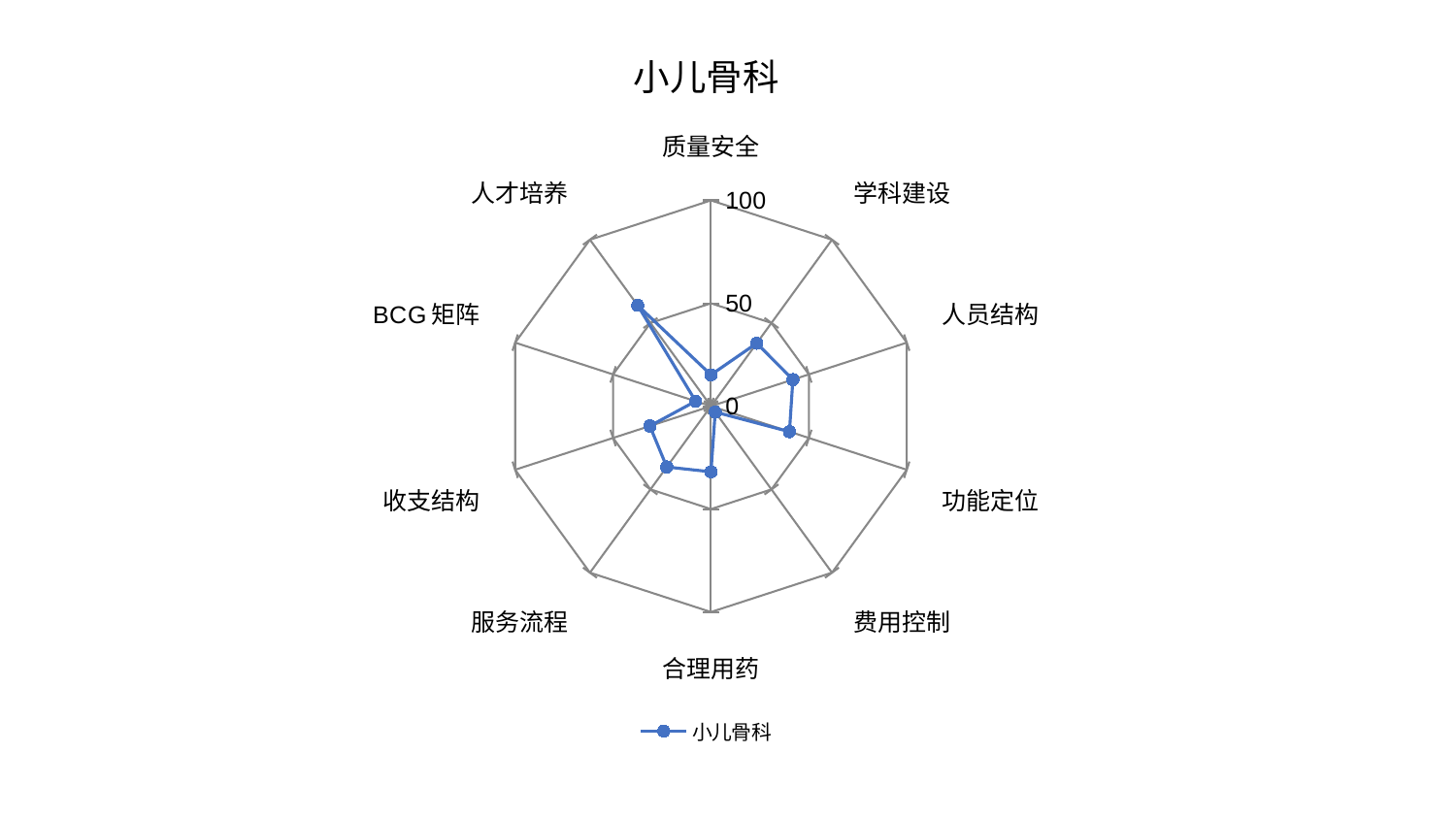

### Chart: 小儿骨科

| Category | 小儿骨科 |
|---|---|
| 质量安全 | 15.25038058956674 |
| 学科建设 | 37.81476550175164 |
| 人员结构 | 41.843426878662534 |
| 功能定位 | 40.09828455474563 |
| 费用控制 | 3.5423824955176633 |
| 合理用药 | 31.892292502956742 |
| 服务流程 | 36.53457175206191 |
| 收支结构 | 31.20871597274719 |
| BCG矩阵 | 7.829311033413643 |
| 人才培养 | 60.53625877416047 |
123